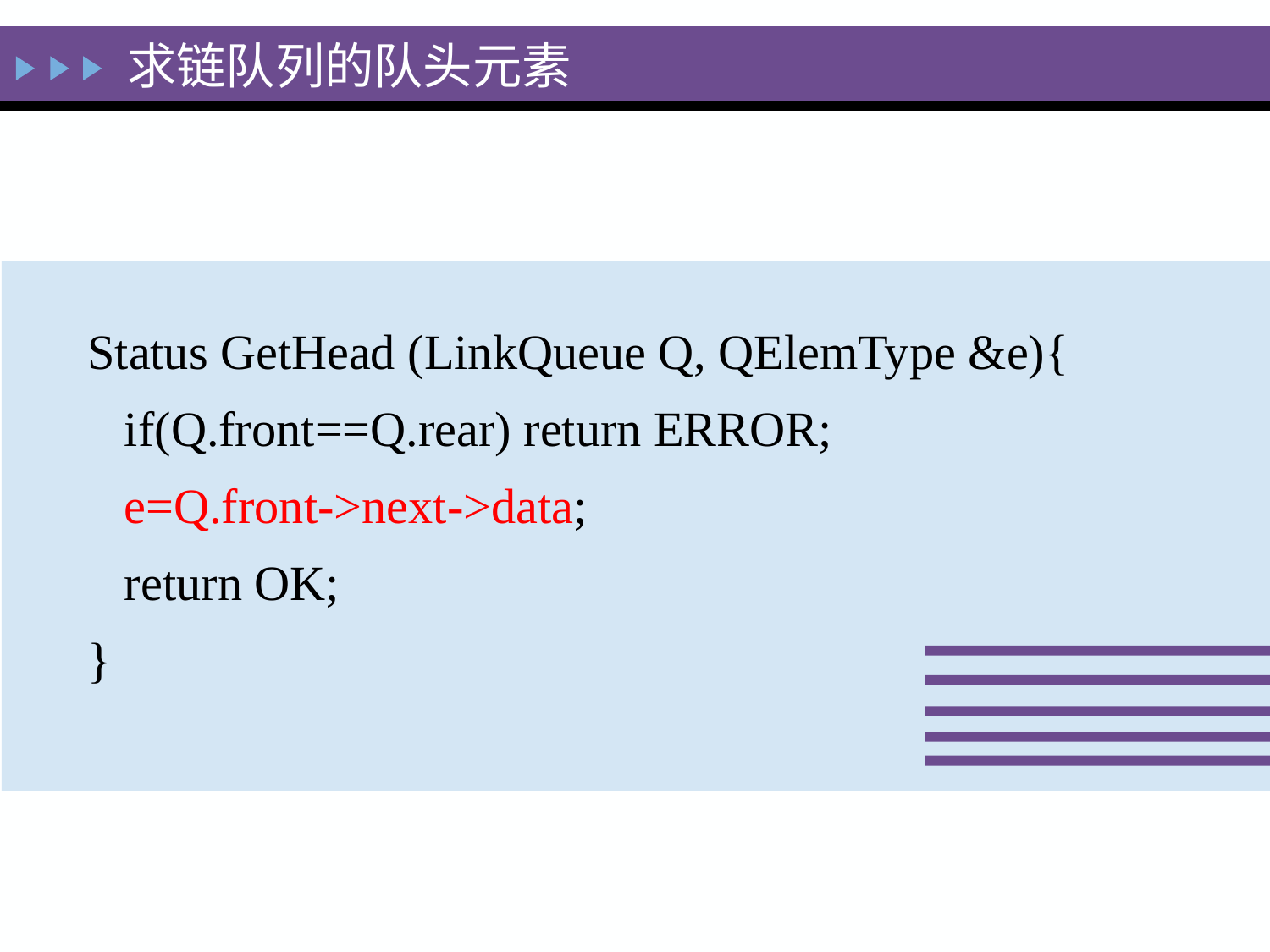

求链队列的队头元素

Status GetHead (LinkQueue Q, QElemType &e){
   if(Q.front==Q.rear) return ERROR;
   e=Q.front->next->data;
   return OK;
}